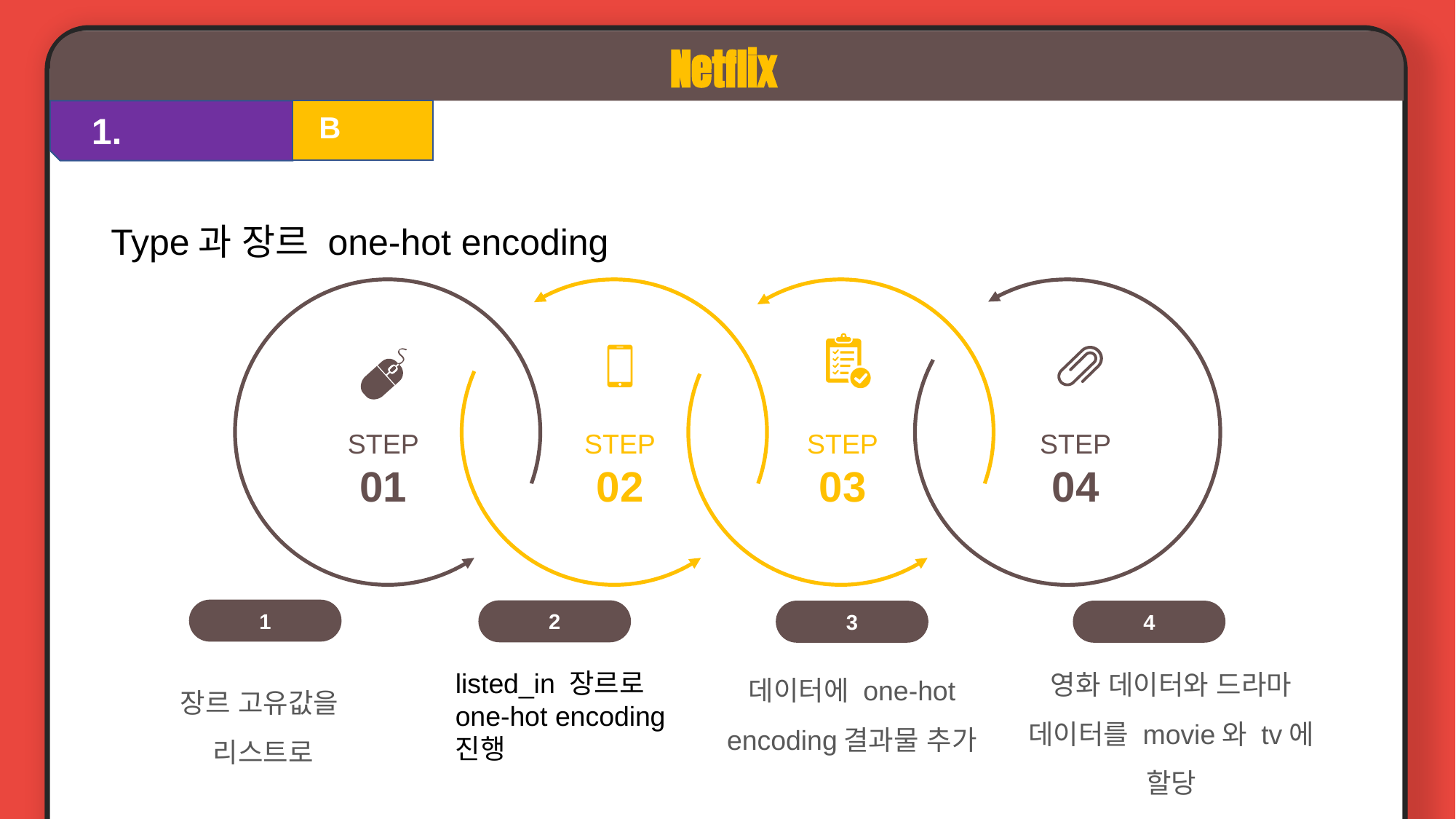

Netflix

1.
B
Type과 장르 one-hot encoding

STEP
01
STEP
02
STEP
03
STEP
04
1
2
3
4
영화 데이터와 드라마 데이터를 movie와 tv에 할당
데이터에 one-hot encoding결과물 추가
listed_in 장르로 one-hot encoding진행
장르 고유값을
리스트로